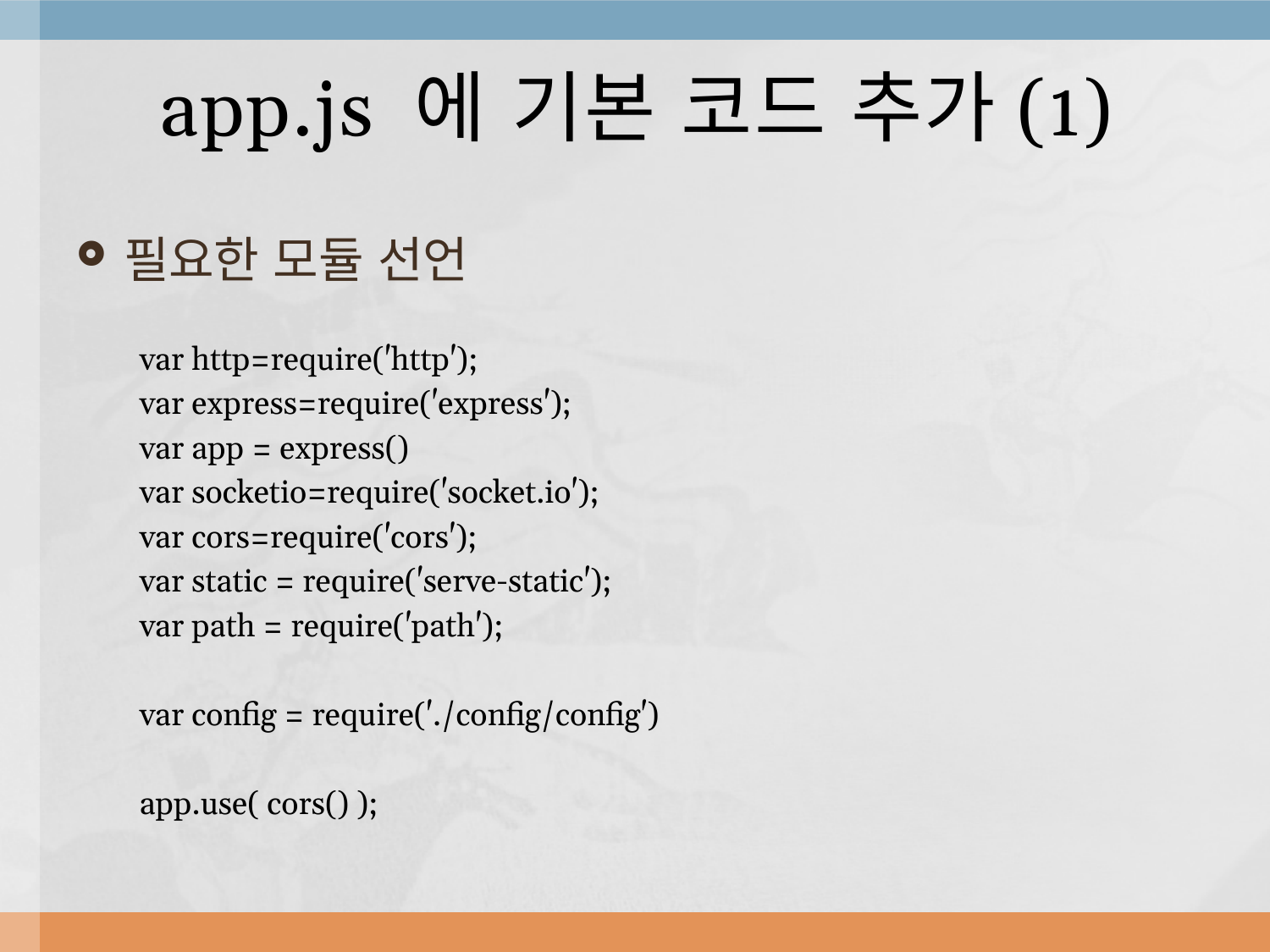

# app.js 에 기본 코드 추가(1)
필요한 모듈 선언

var http=require('http');
var express=require('express');
var app = express()
var socketio=require('socket.io');
var cors=require('cors');
var static = require('serve-static');
var path = require('path');

var config = require('./config/config')

app.use( cors() );